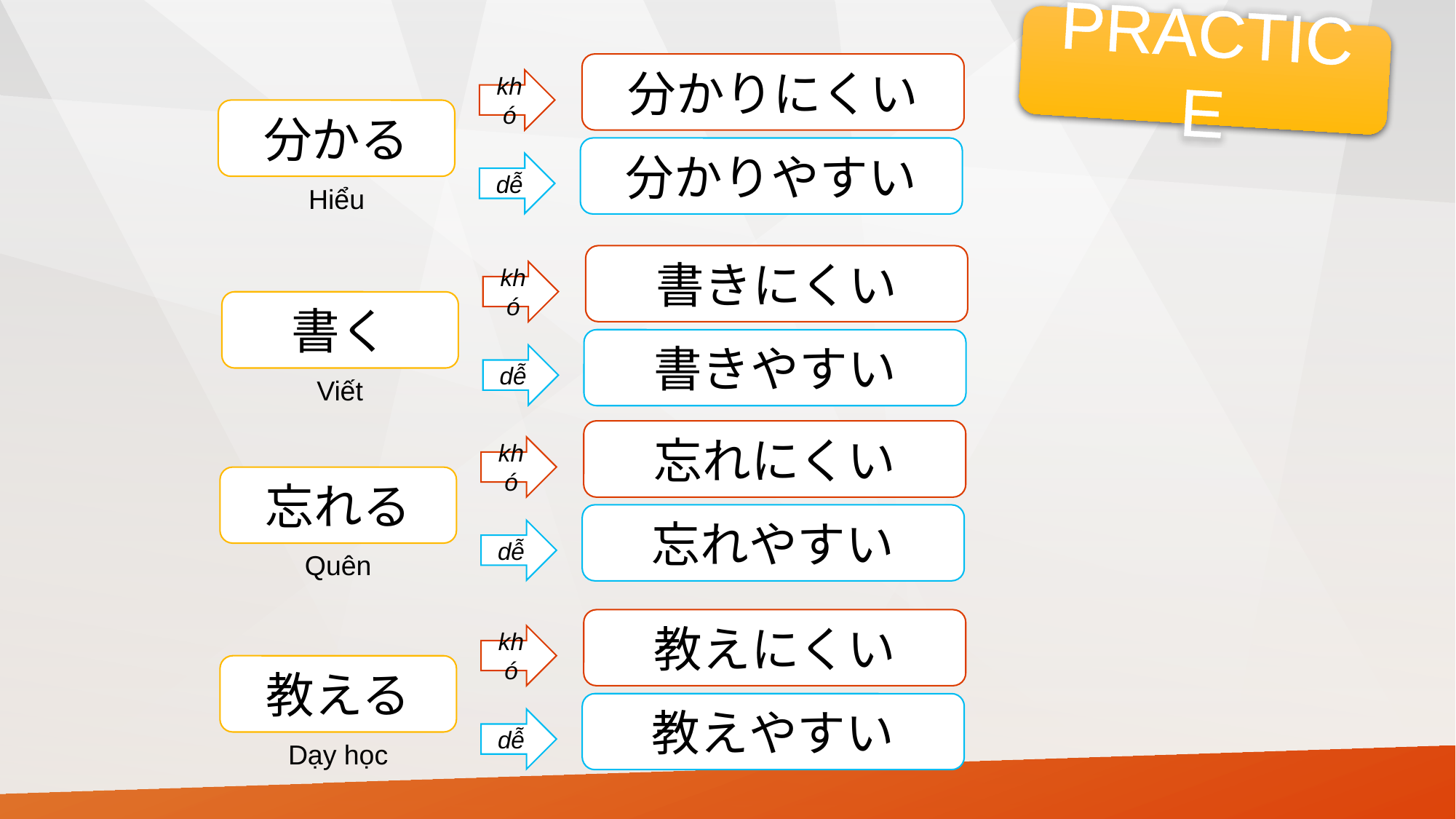

PRACTICE
分かりにくい
khó
分かる
分かりやすい
dễ
Hiểu
書きにくい
khó
書く
書きやすい
dễ
Viết
忘れにくい
khó
忘れる
忘れやすい
dễ
Quên
教えにくい
khó
教える
教えやすい
dễ
Dạy học